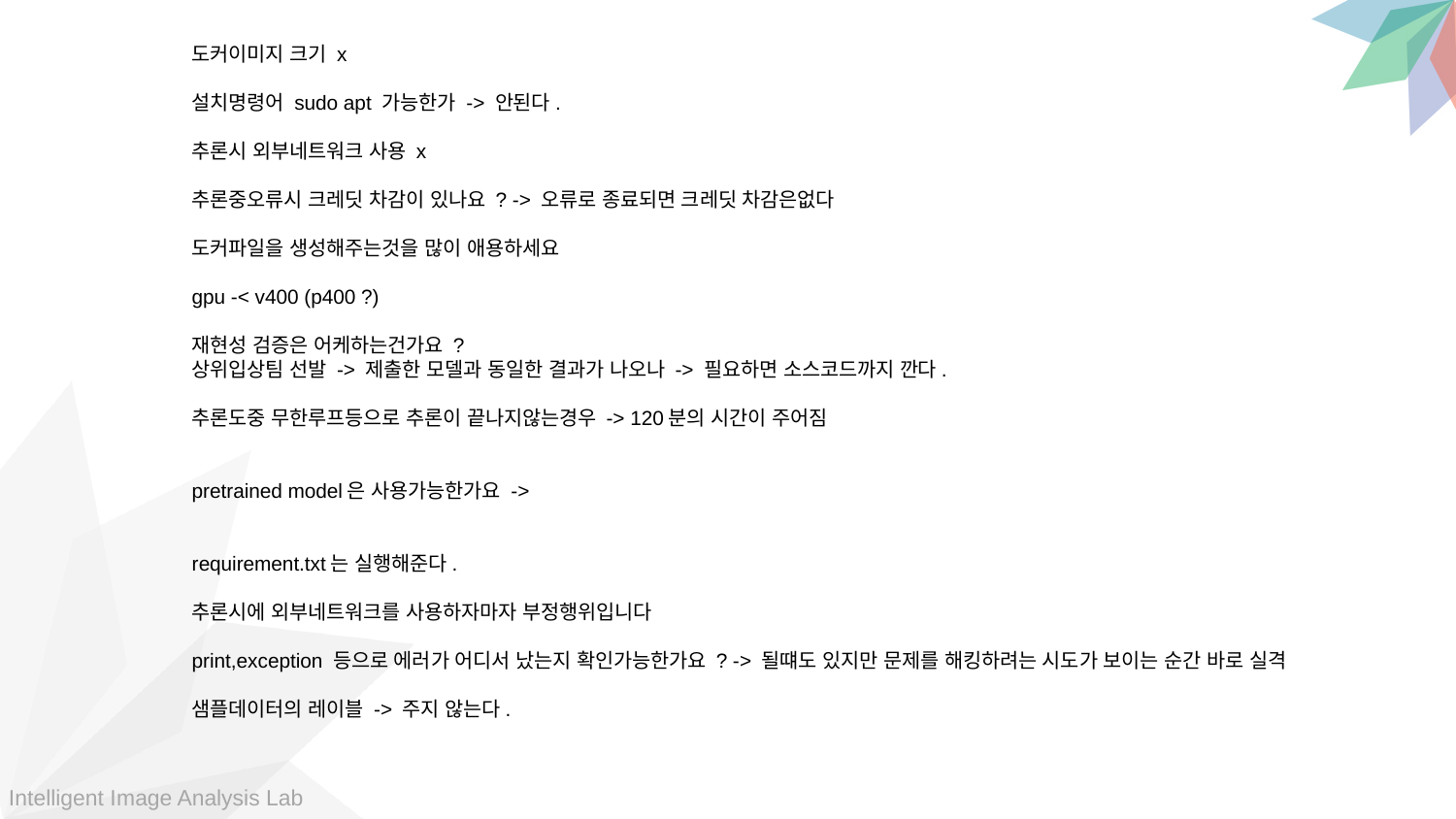

도커이미지 크기 x

설치명령어 sudo apt 가능한가 -> 안된다.

추론시 외부네트워크 사용 x

추론중오류시 크레딧 차감이 있나요 ? -> 오류로 종료되면 크레딧 차감은없다

도커파일을 생성해주는것을 많이 애용하세요

gpu -< v400 (p400 ?)

재현성 검증은 어케하는건가요 ?
상위입상팀 선발 -> 제출한 모델과 동일한 결과가 나오나 -> 필요하면 소스코드까지 깐다.

추론도중 무한루프등으로 추론이 끝나지않는경우 -> 120분의 시간이 주어짐

pretrained model은 사용가능한가요 ->

requirement.txt는 실행해준다.

추론시에 외부네트워크를 사용하자마자 부정행위입니다

print,exception 등으로 에러가 어디서 났는지 확인가능한가요 ? -> 될떄도 있지만 문제를 해킹하려는 시도가 보이는 순간 바로 실격

샘플데이터의 레이블 -> 주지 않는다.